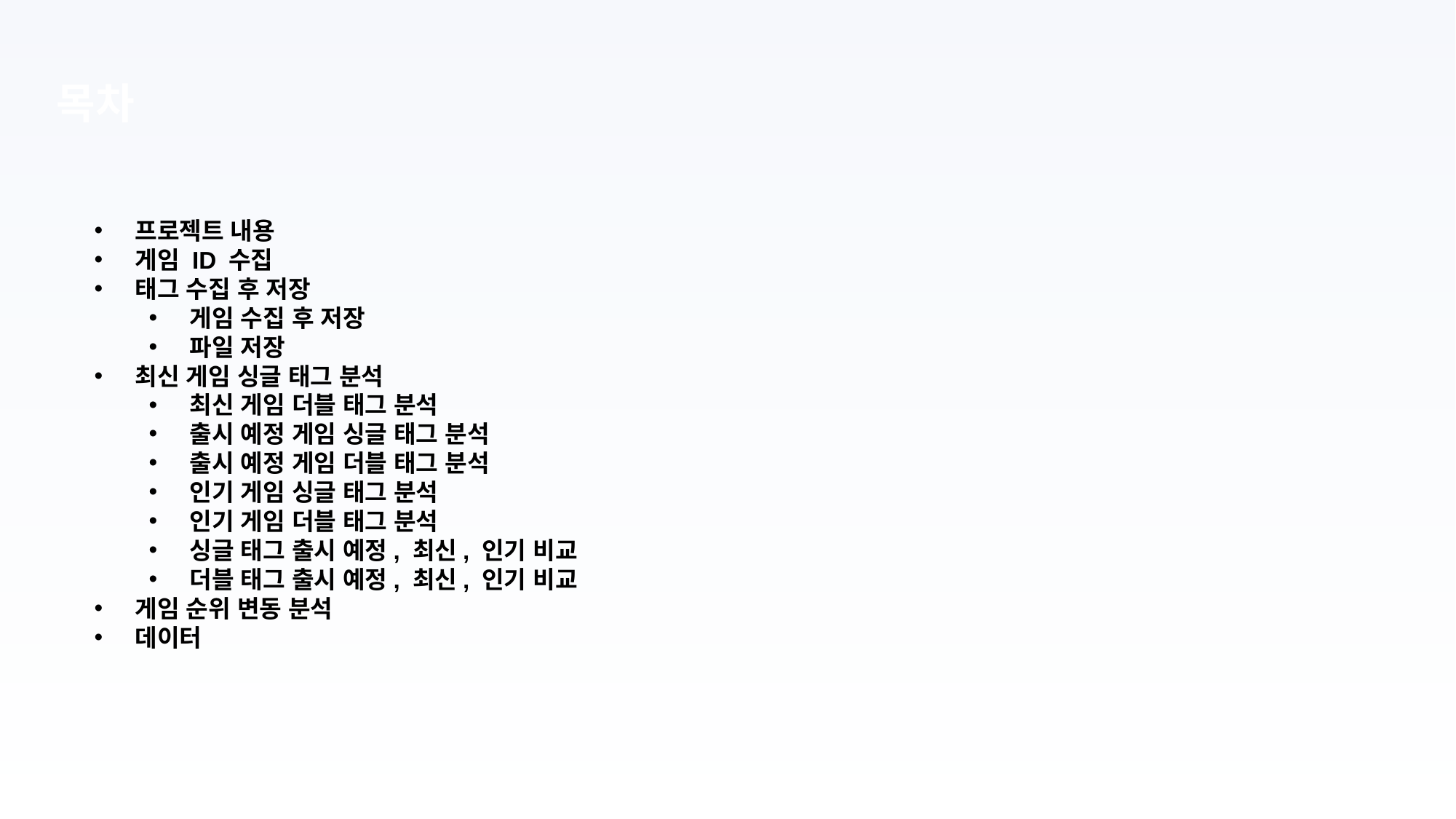

목차
프로젝트 내용
게임 ID 수집
태그 수집 후 저장
게임 수집 후 저장
파일 저장
최신 게임 싱글 태그 분석
최신 게임 더블 태그 분석
출시 예정 게임 싱글 태그 분석
출시 예정 게임 더블 태그 분석
인기 게임 싱글 태그 분석
인기 게임 더블 태그 분석
싱글 태그 출시 예정, 최신, 인기 비교
더블 태그 출시 예정, 최신, 인기 비교
게임 순위 변동 분석
데이터